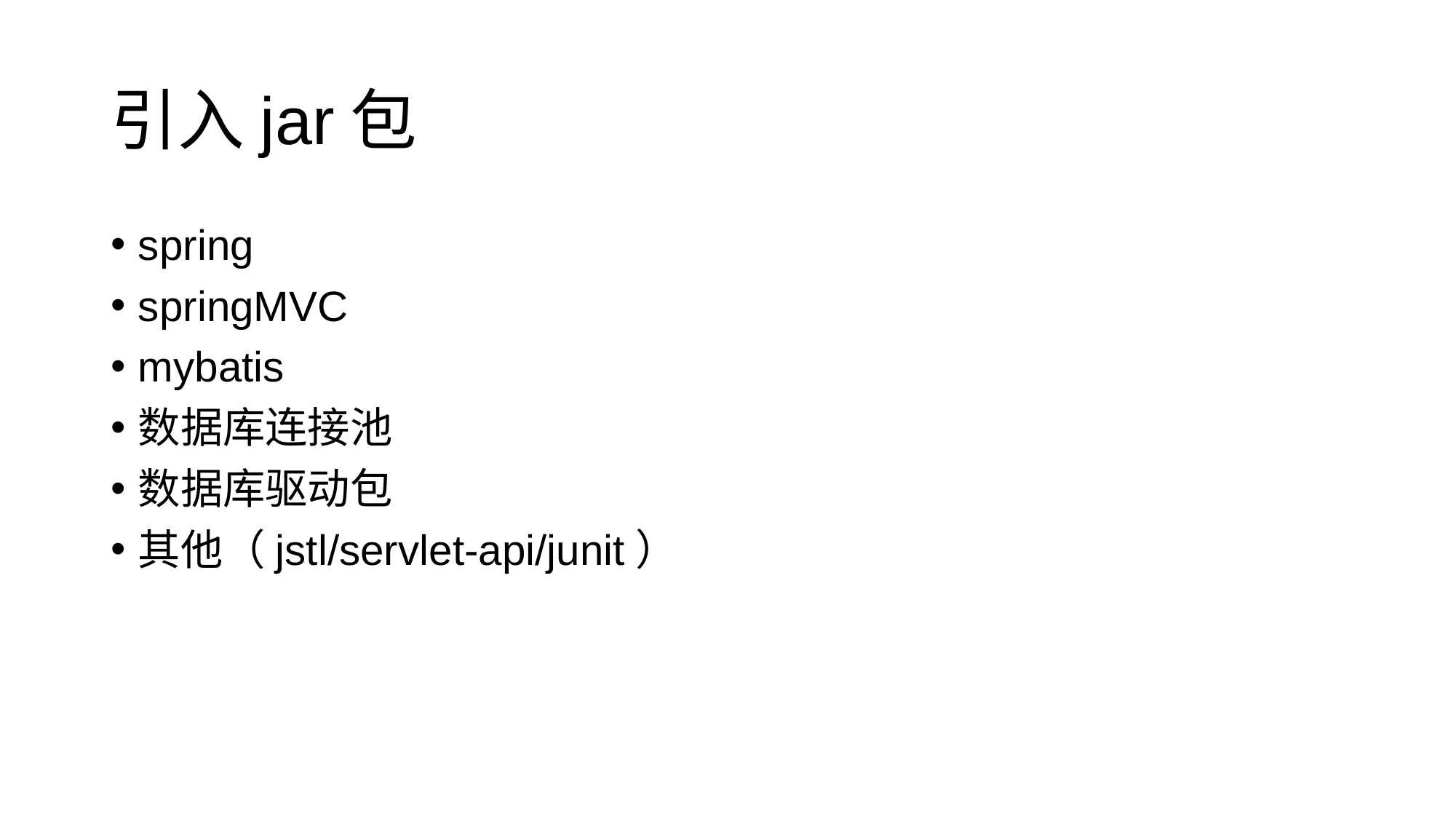

# 引入jar包
spring
springMVC
mybatis
数据库连接池
数据库驱动包
其他（jstl/servlet-api/junit）